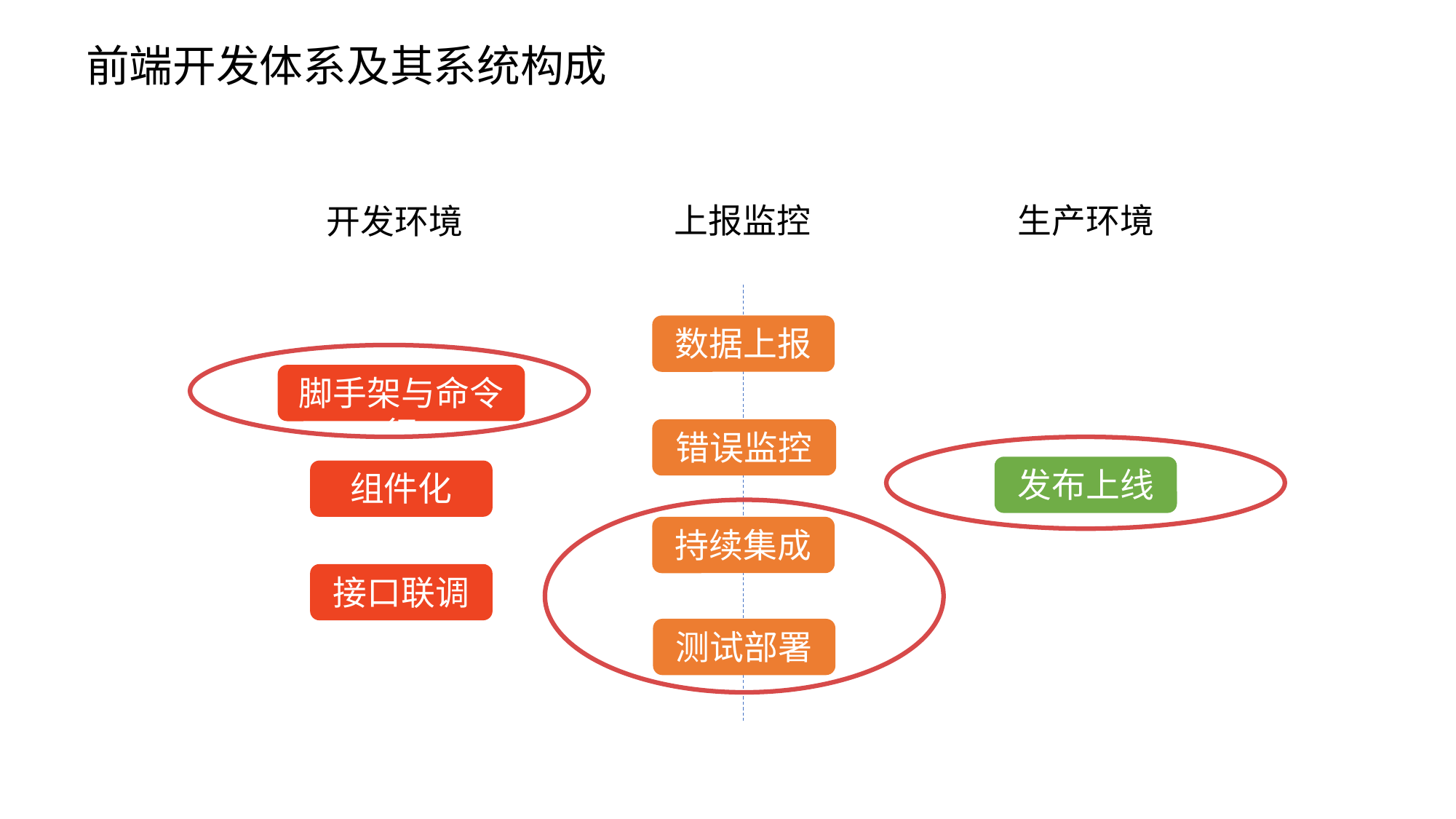

# 前端开发体系及其系统构成
上报监控
生产环境
开发环境
数据上报

脚手架与命令行
错误监控

发布上线
组件化

持续集成
接口联调
测试部署